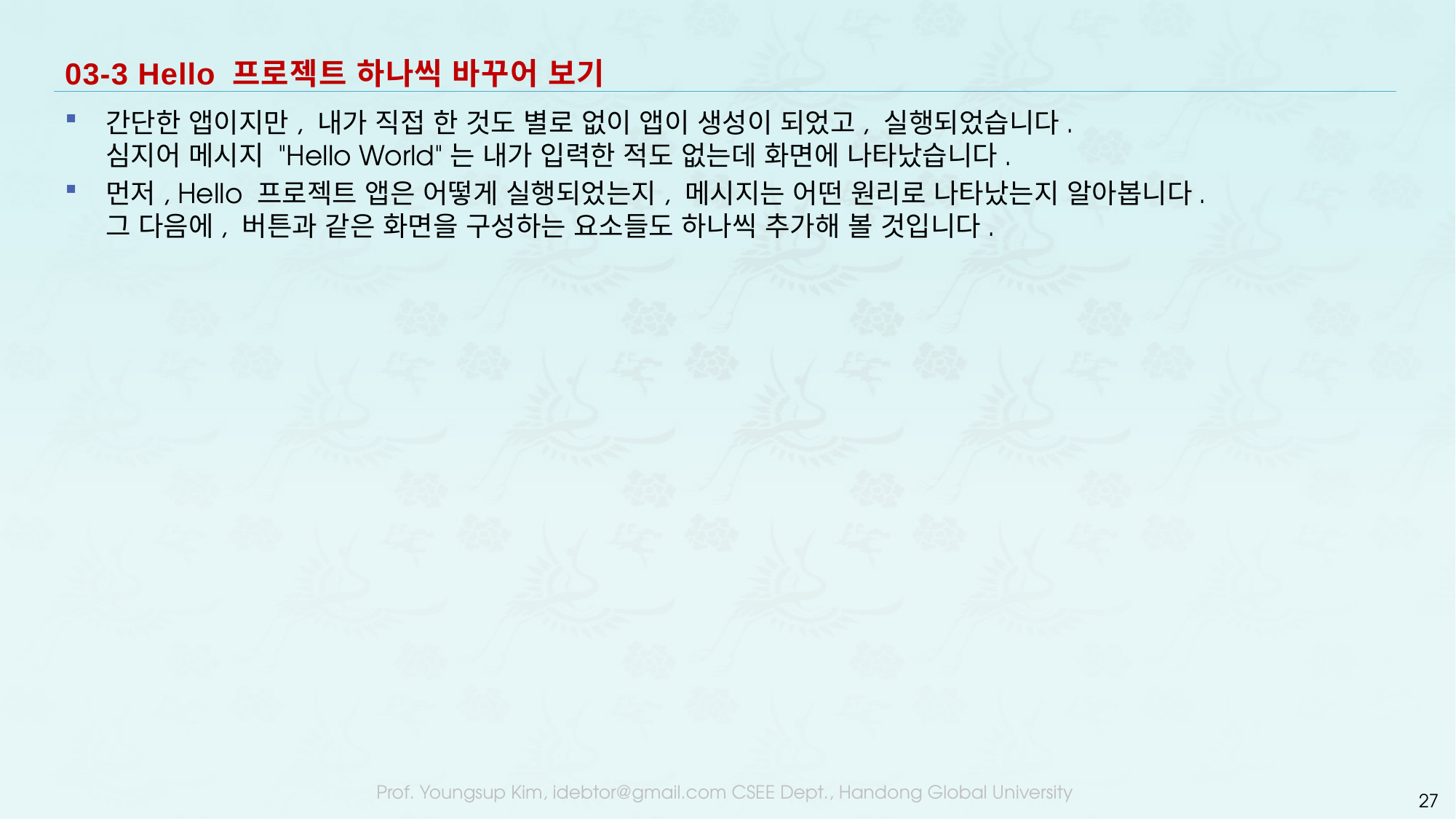

# 03-3 Hello 프로젝트 하나씩 바꾸어 보기
간단한 앱이지만, 내가 직접 한 것도 별로 없이 앱이 생성이 되었고, 실행되었습니다.
심지어 메시지 "Hello World"는 내가 입력한 적도 없는데 화면에 나타났습니다.
먼저, Hello 프로젝트 앱은 어떻게 실행되었는지, 메시지는 어떤 원리로 나타났는지 알아봅니다.
그 다음에, 버튼과 같은 화면을 구성하는 요소들도 하나씩 추가해 볼 것입니다.

27